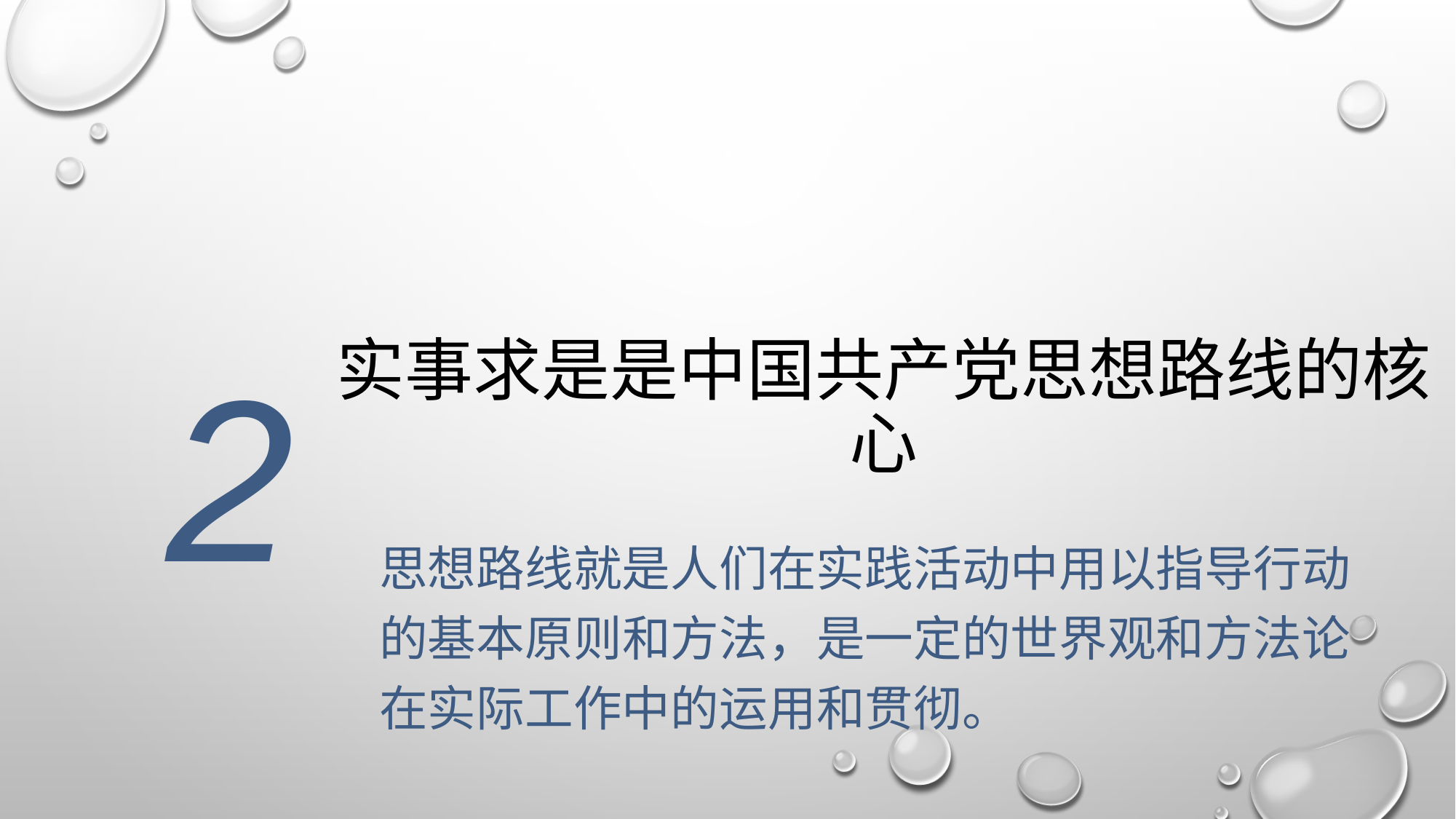

2
# 实事求是是中国共产党思想路线的核心
思想路线就是人们在实践活动中用以指导行动的基本原则和方法，是一定的世界观和方法论在实际工作中的运用和贯彻。